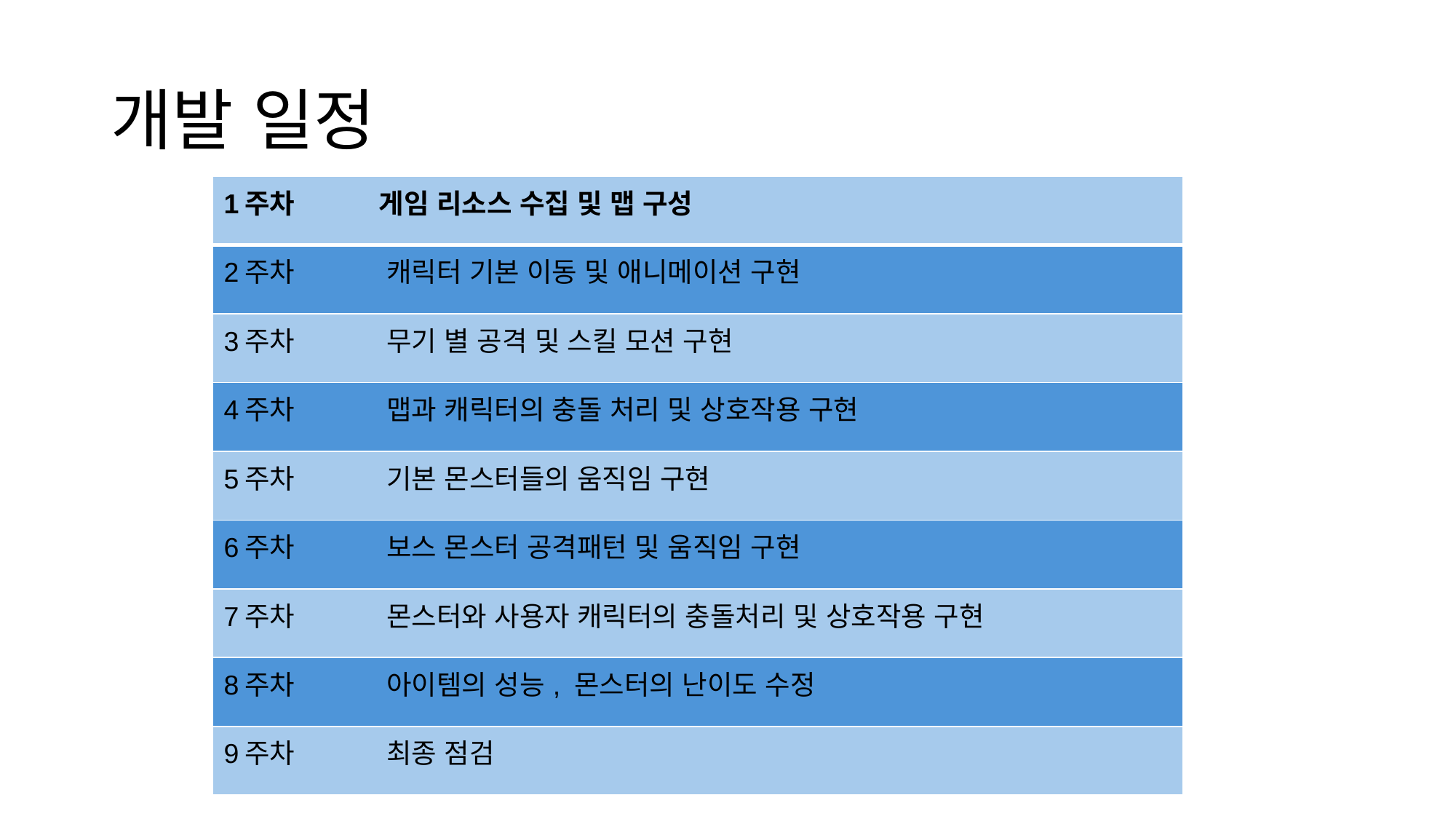

# 개발 일정
| 1주차 게임 리소스 수집 및 맵 구성 |
| --- |
| 2주차 캐릭터 기본 이동 및 애니메이션 구현 |
| 3주차 무기 별 공격 및 스킬 모션 구현 |
| 4주차 맵과 캐릭터의 충돌 처리 및 상호작용 구현 |
| 5주차 기본 몬스터들의 움직임 구현 |
| 6주차 보스 몬스터 공격패턴 및 움직임 구현 |
| 7주차 몬스터와 사용자 캐릭터의 충돌처리 및 상호작용 구현 |
| 8주차 아이템의 성능, 몬스터의 난이도 수정 |
| 9주차 최종 점검 |